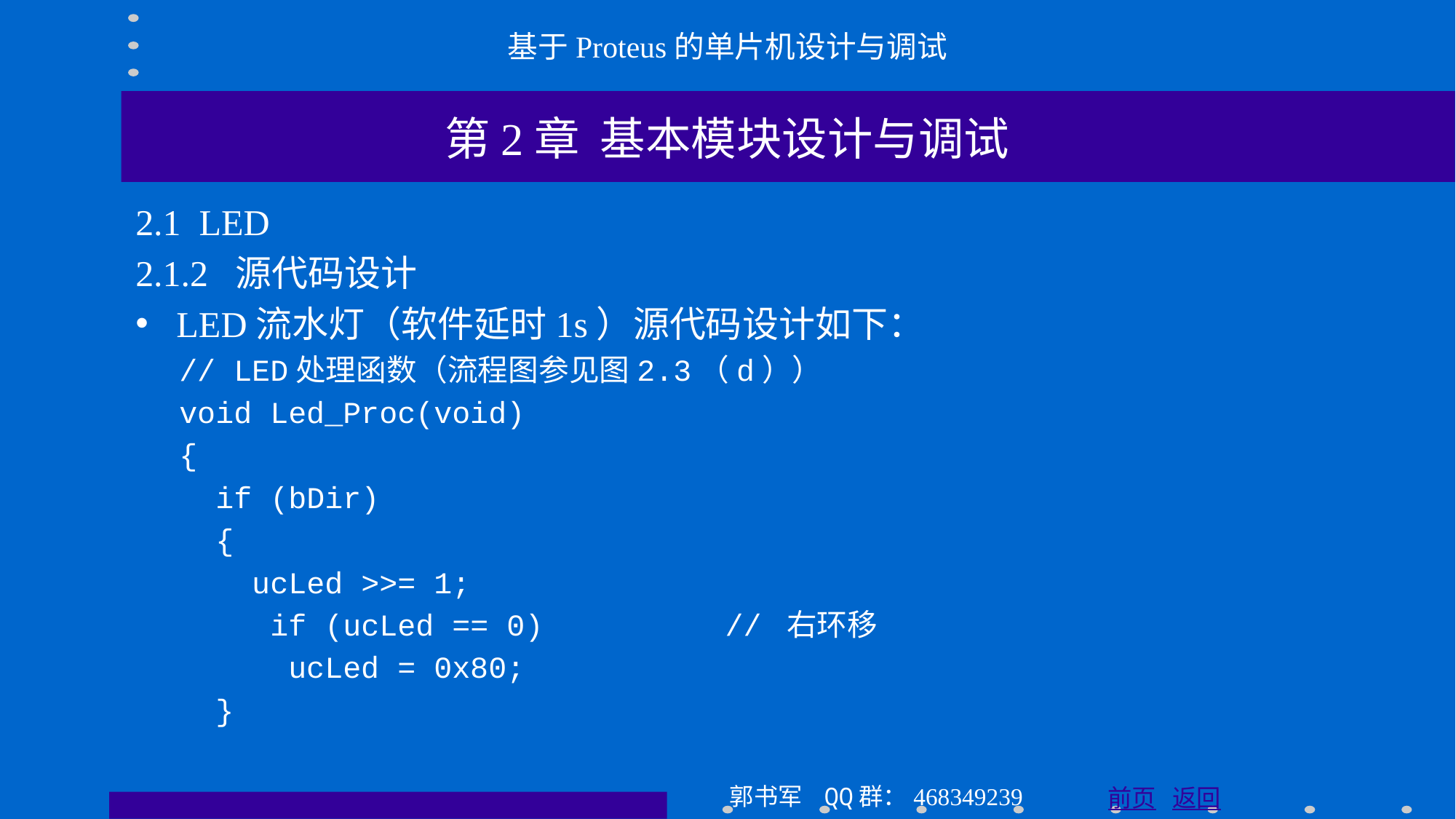

基于Proteus的单片机设计与调试
第2章  基本模块设计与调试
2.1  LED
2.1.2  源代码设计
LED流水灯（软件延时1s）源代码设计如下：
// LED处理函数（流程图参见图2.3（d））
void Led_Proc(void)
{
  if (bDir)
  {
    ucLed >>= 1;
     if (ucLed == 0)          // 右环移
      ucLed = 0x80;
  }

郭书军   QQ群：468349239
前页   返回